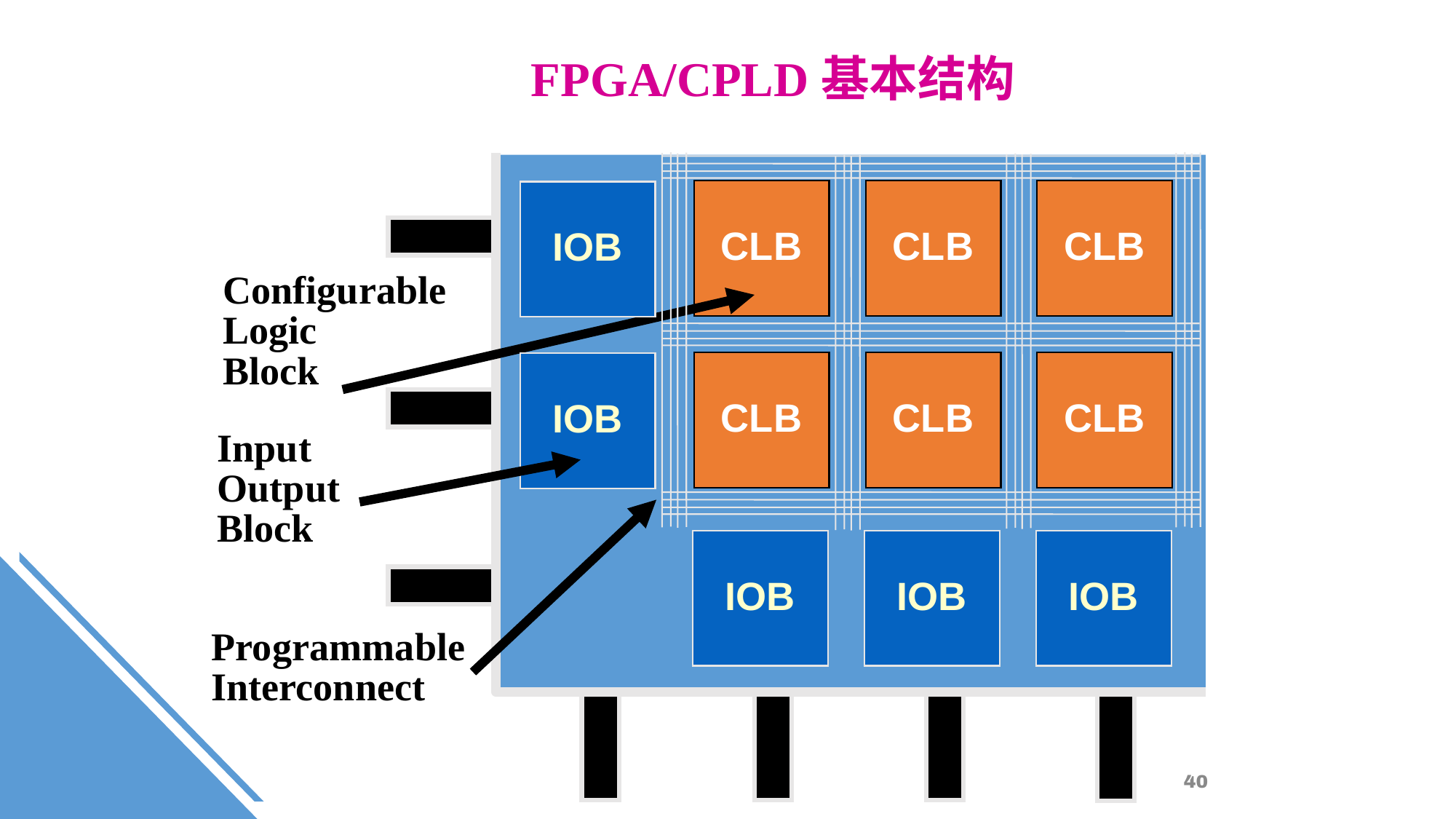

FPGA/CPLD基本结构

Programmable
Interconnect

CLB
CLB
CLB
Configurable
Logic
Block

CLB
CLB
CLB
IOB
IOB
Input
Output
Block

IOB
IOB
IOB

40